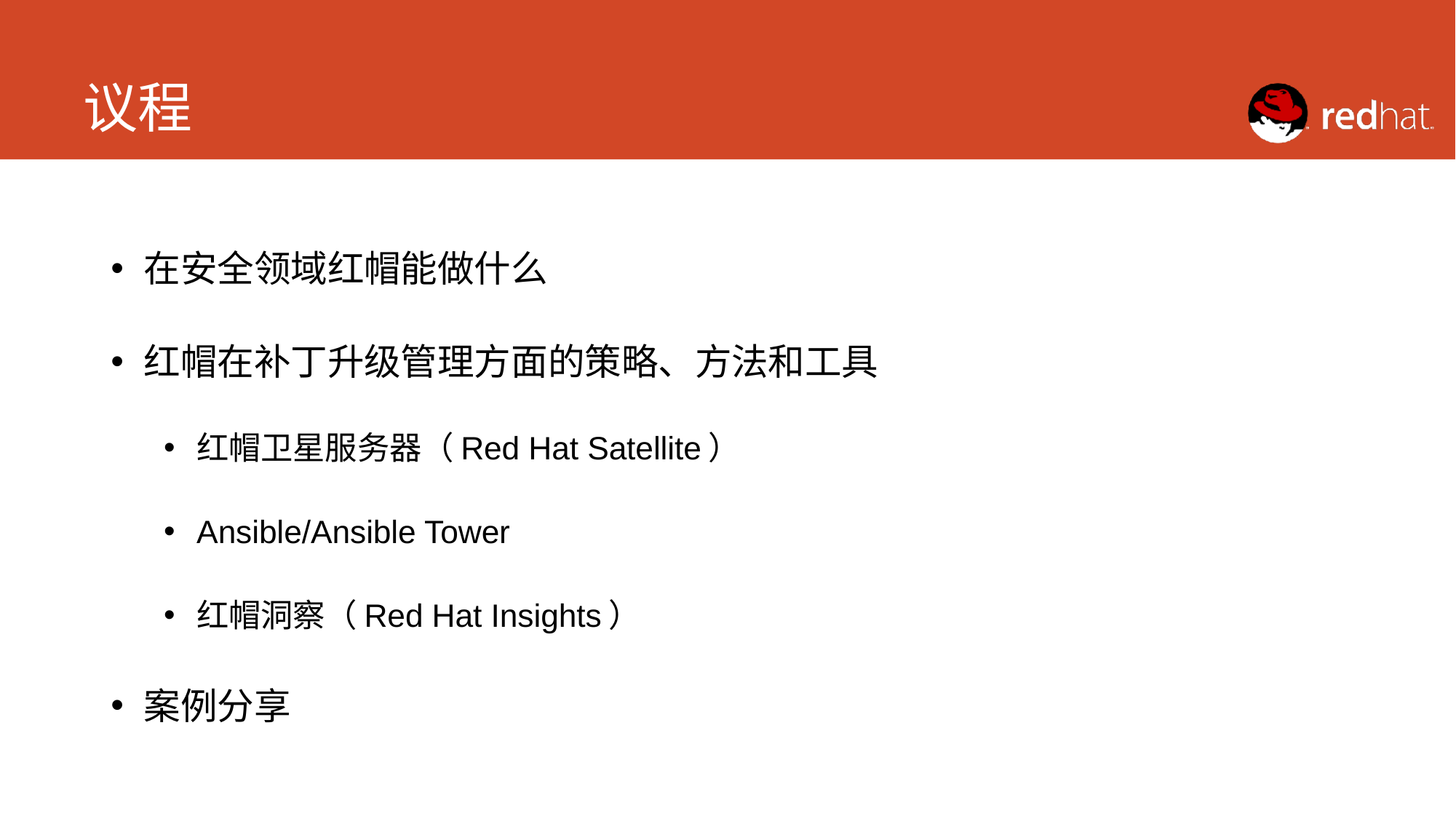

# 议程
在安全领域红帽能做什么
红帽在补丁升级管理方面的策略、方法和工具
红帽卫星服务器（Red Hat Satellite）
Ansible/Ansible Tower
红帽洞察（Red Hat Insights）
案例分享